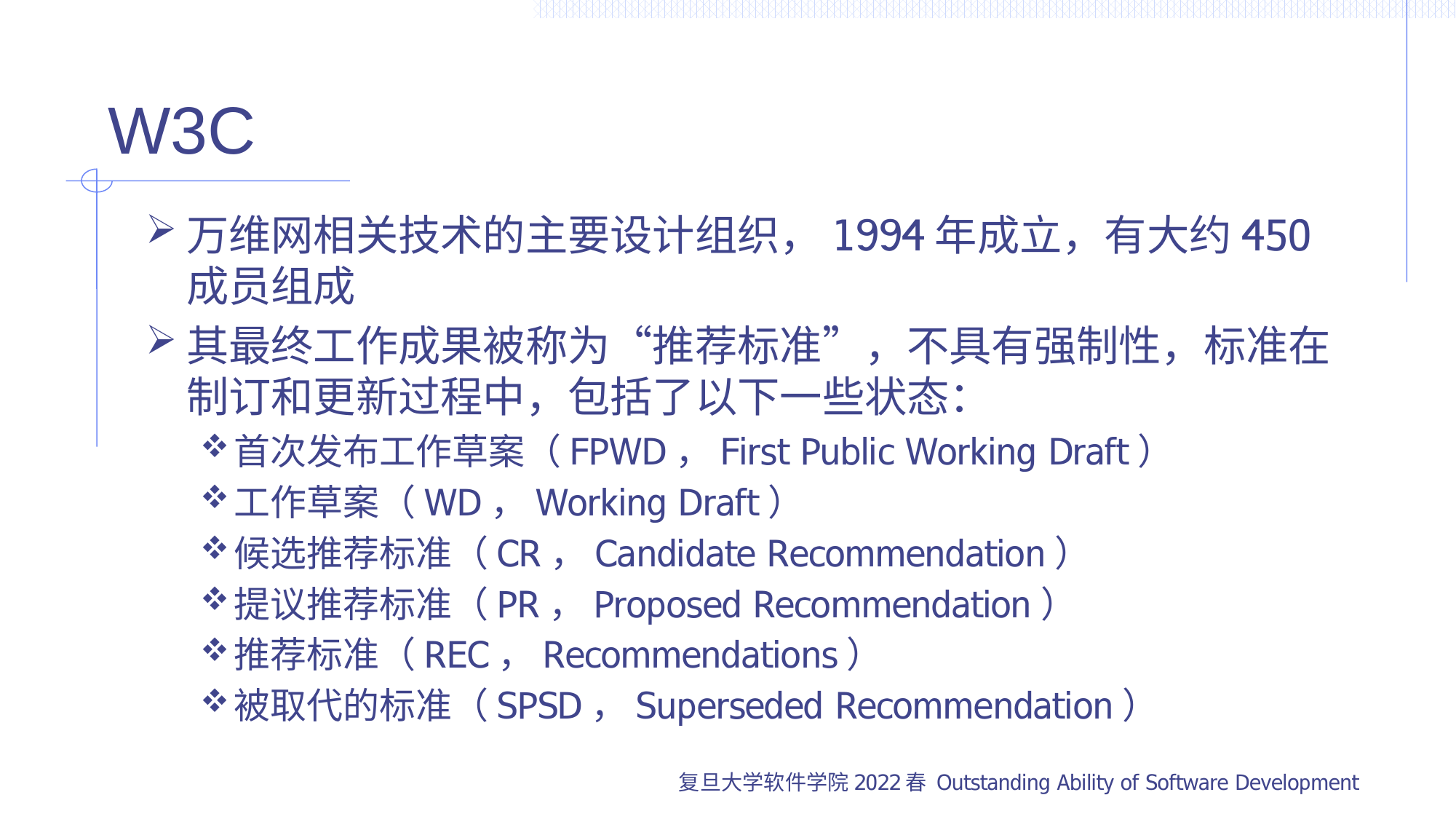

# W3C
万维网相关技术的主要设计组织，1994年成立，有大约450成员组成
其最终工作成果被称为“推荐标准”，不具有强制性，标准在制订和更新过程中，包括了以下一些状态：
首次发布工作草案（FPWD，First Public Working Draft）
工作草案（WD，Working Draft）
候选推荐标准（CR，Candidate Recommendation）
提议推荐标准（PR，Proposed Recommendation）
推荐标准（REC，Recommendations）
被取代的标准（SPSD，Superseded Recommendation）